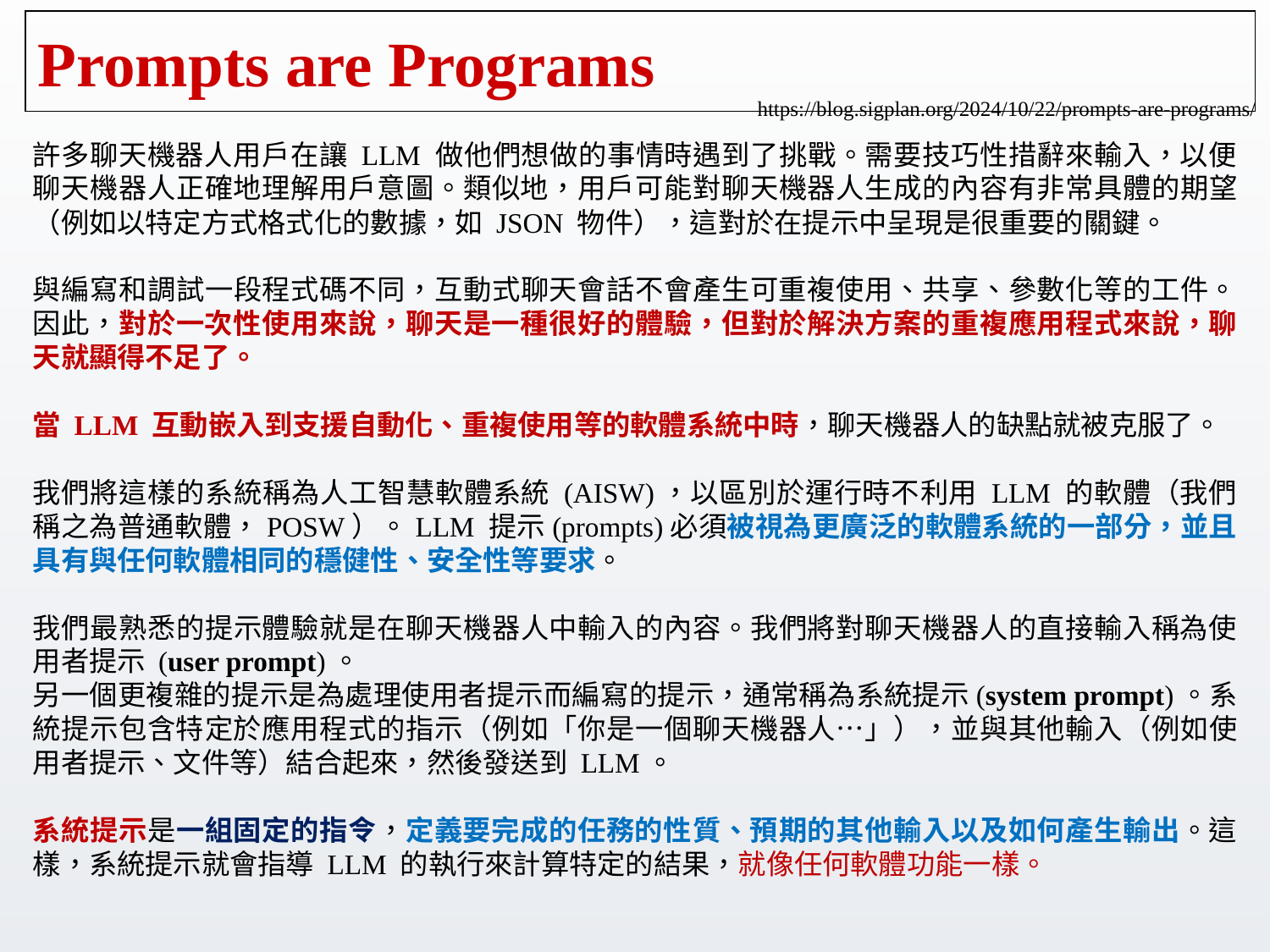

# Prompts are Programs
https://blog.sigplan.org/2024/10/22/prompts-are-programs/
許多聊天機器人用戶在讓 LLM 做他們想做的事情時遇到了挑戰。需要技巧性措辭來輸入，以便聊天機器人正確地理解用戶意圖。類似地，用戶可能對聊天機器人生成的內容有非常具體的期望（例如以特定方式格式化的數據，如 JSON 物件），這對於在提示中呈現是很重要的關鍵。

與編寫和調試一段程式碼不同，互動式聊天會話不會產生可重複使用、共享、參數化等的工件。因此，對於一次性使用來說，聊天是一種很好的體驗，但對於解決方案的重複應用程式來說，聊天就顯得不足了。

當 LLM 互動嵌入到支援自動化、重複使用等的軟體系統中時，聊天機器人的缺點就被克服了。

我們將這樣的系統稱為人工智慧軟體系統 (AISW)，以區別於運行時不利用 LLM 的軟體（我們稱之為普通軟體，POSW）。LLM 提示(prompts)必須被視為更廣泛的軟體系統的一部分，並且具有與任何軟體相同的穩健性、安全性等要求。

我們最熟悉的提示體驗就是在聊天機器人中輸入的內容。我們將對聊天機器人的直接輸入稱為使用者提示 (user prompt)。
另一個更複雜的提示是為處理使用者提示而編寫的提示，通常稱為系統提示(system prompt)。系統提示包含特定於應用程式的指示（例如「你是一個聊天機器人…」），並與其他輸入（例如使用者提示、文件等）結合起來，然後發送到 LLM。

系統提示是一組固定的指令，定義要完成的任務的性質、預期的其他輸入以及如何產生輸出。這樣，系統提示就會指導 LLM 的執行來計算特定的結果，就像任何軟體功能一樣。